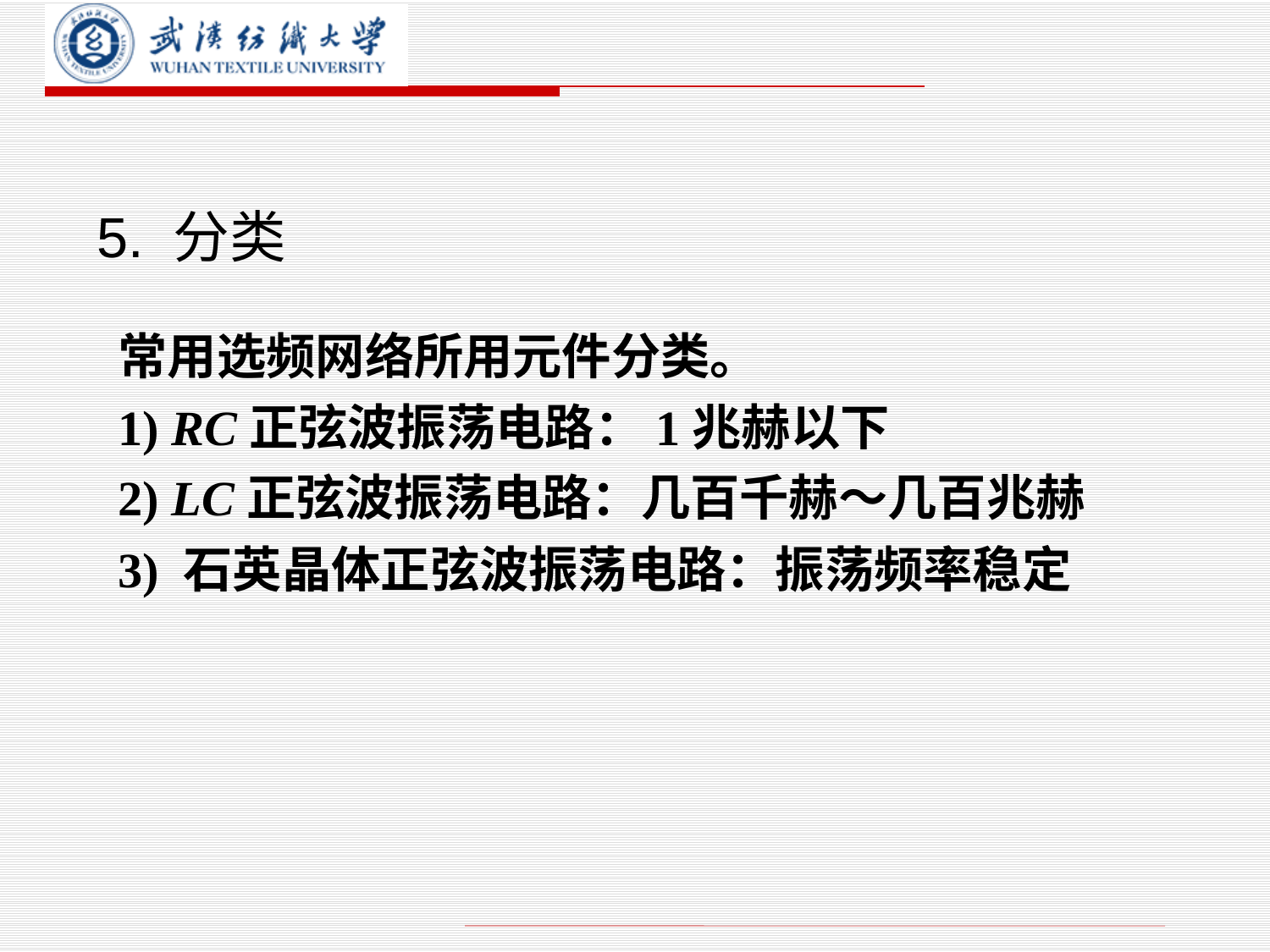

# 5. 分类
常用选频网络所用元件分类。
1) RC正弦波振荡电路：1兆赫以下
2) LC正弦波振荡电路：几百千赫～几百兆赫
3) 石英晶体正弦波振荡电路：振荡频率稳定